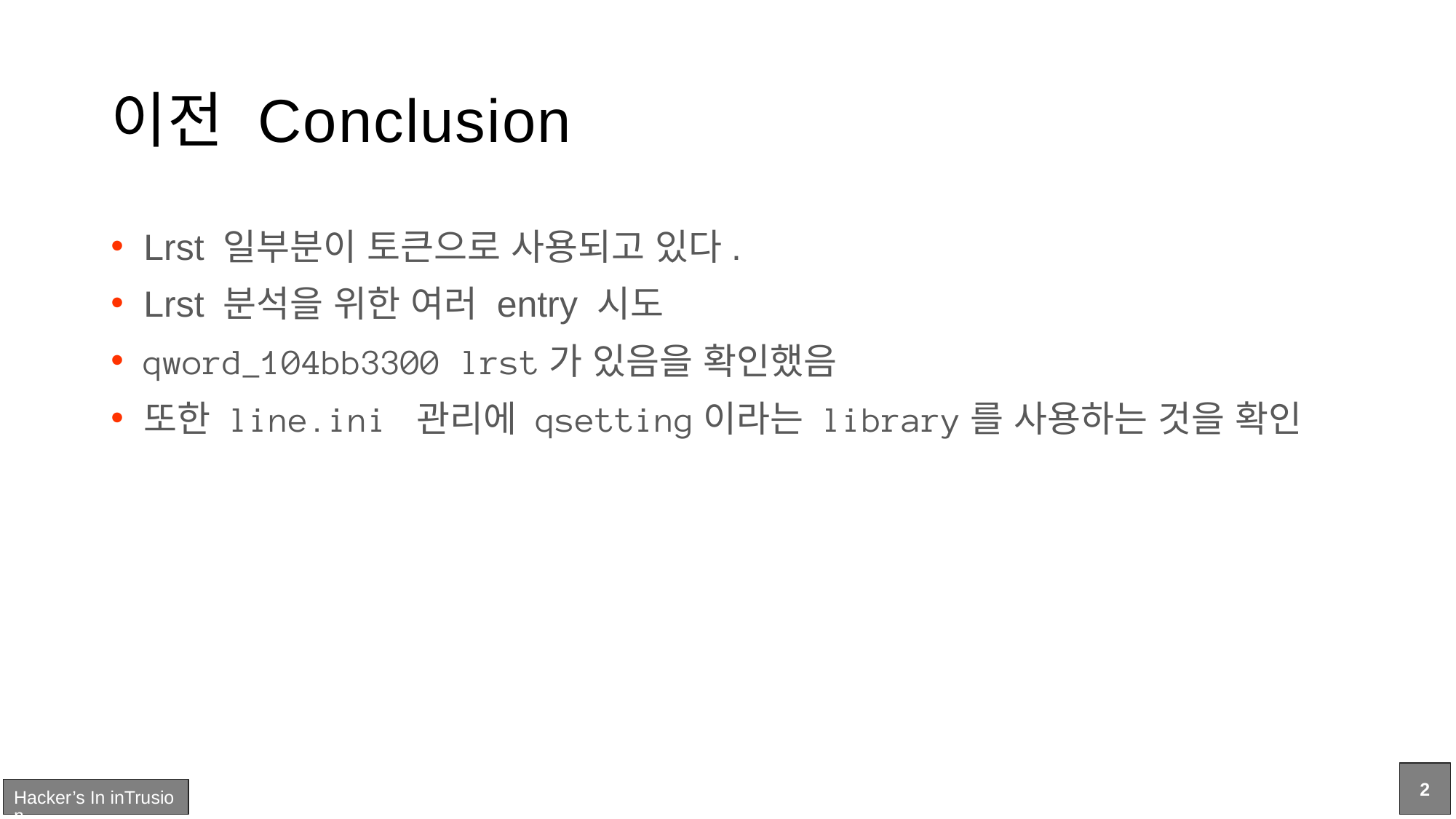

# 이전 Conclusion
Lrst 일부분이 토큰으로 사용되고 있다.
Lrst 분석을 위한 여러 entry 시도
qword_104bb3300 lrst가 있음을 확인했음
또한 line.ini 관리에 qsetting이라는 library를 사용하는 것을 확인

2
Hacker’s In inTrusion